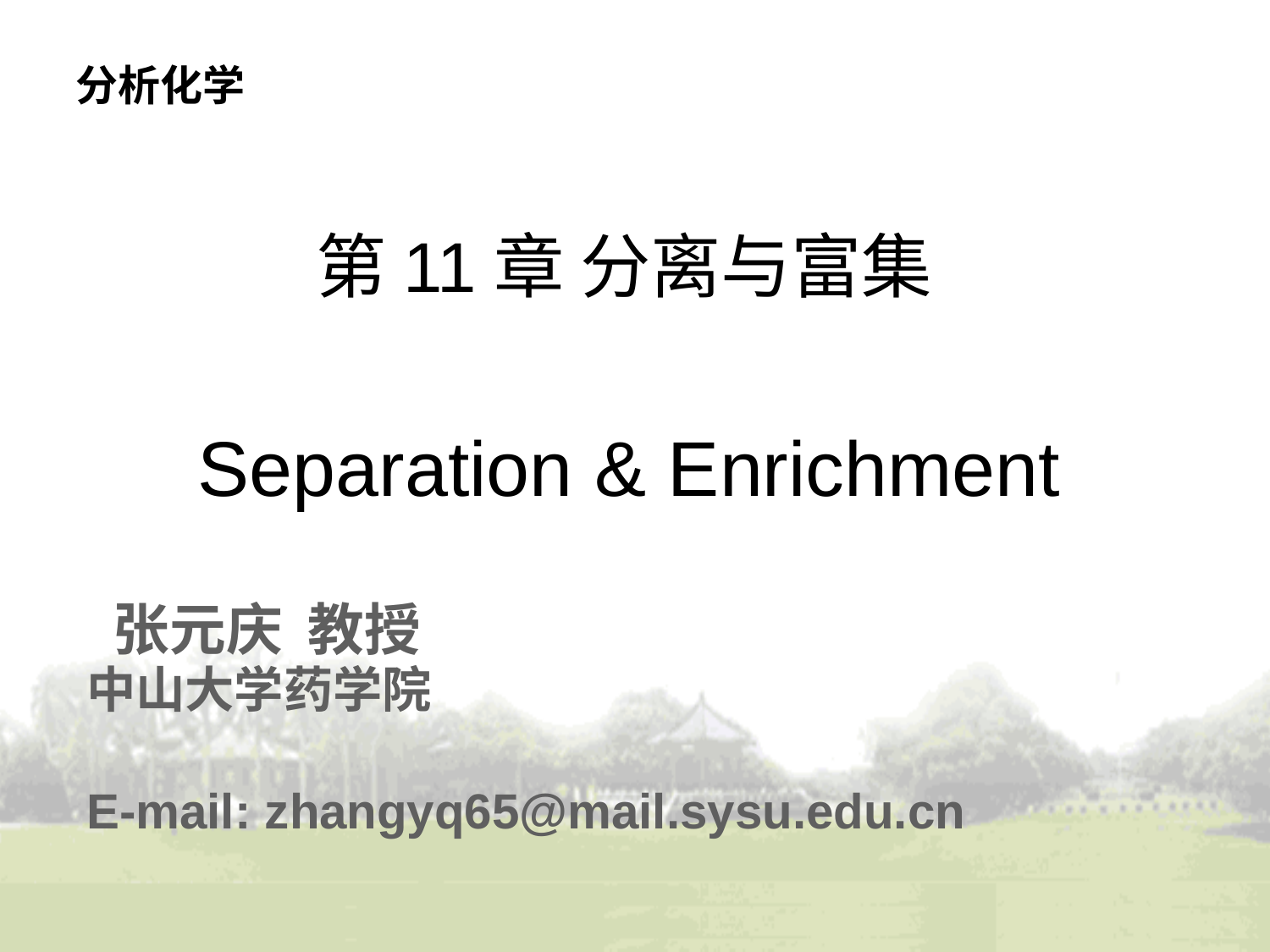

分析化学
# 第11章 分离与富集
Separation & Enrichment
 张元庆  教授
中山大学药学院
E-mail: zhangyq65@mail.sysu.edu.cn